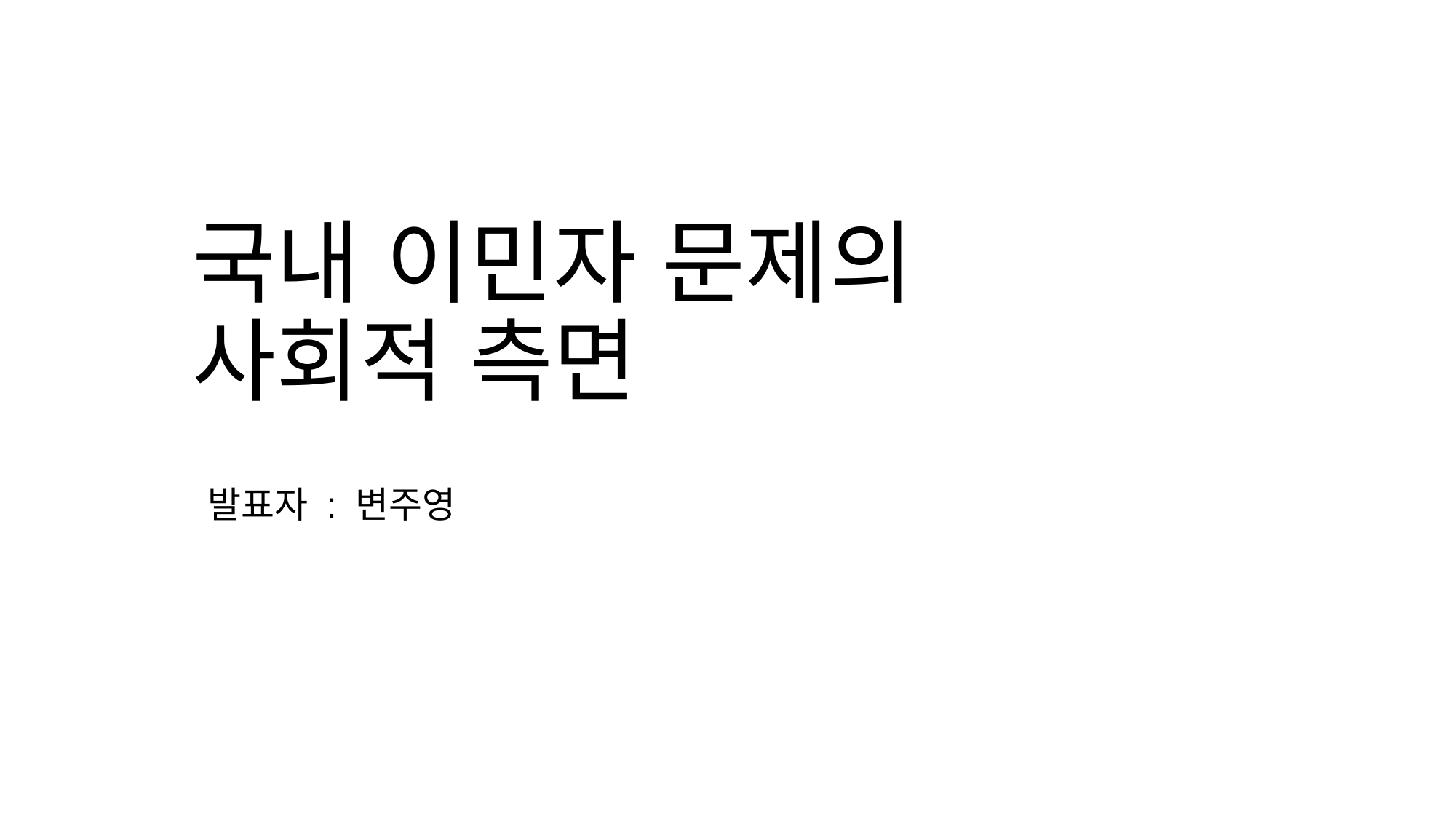

# 국내 이민자 문제의 사회적 측면
발표자 : 변주영